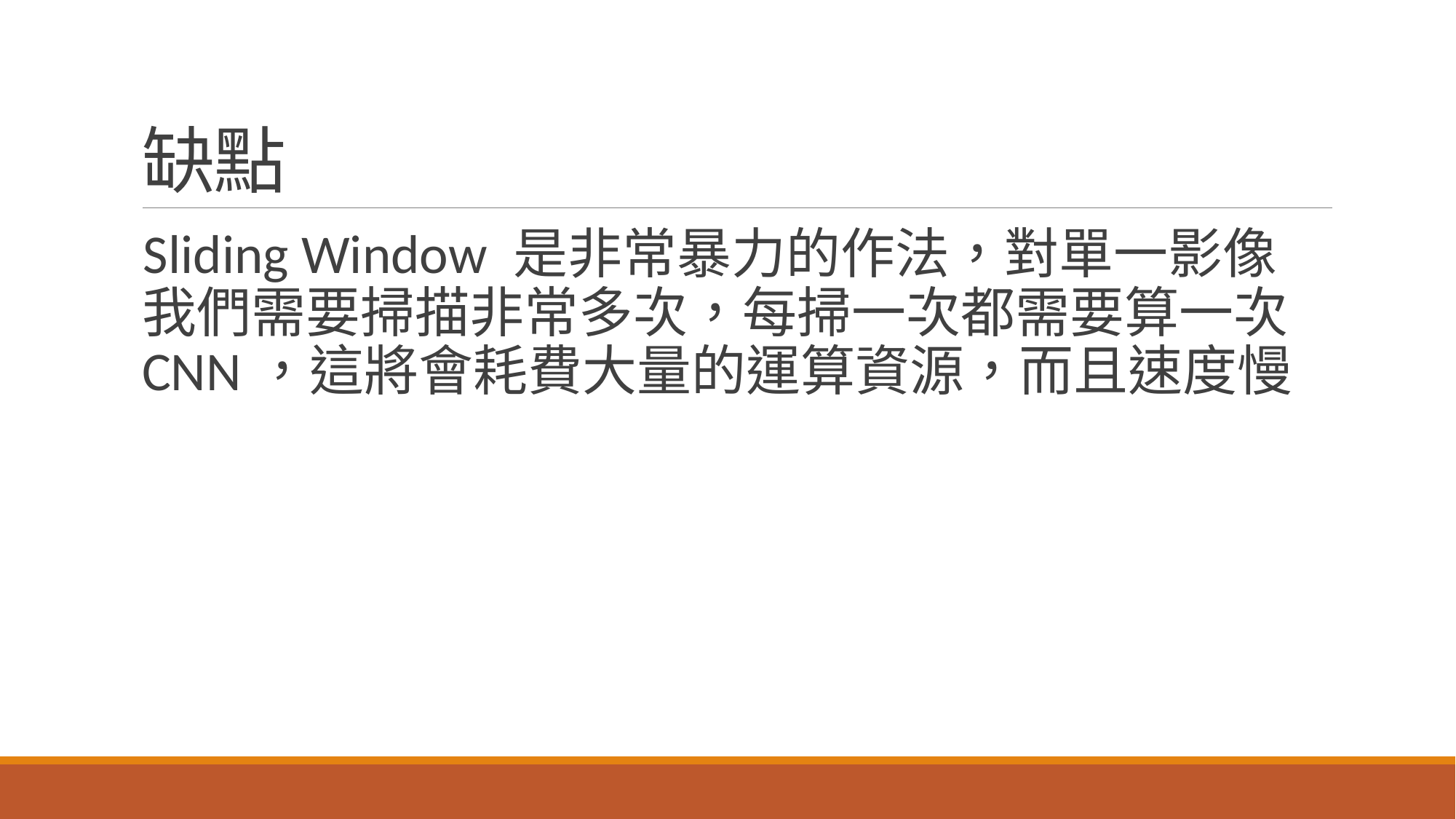

# 缺點
Sliding Window 是非常暴力的作法，對單一影像我們需要掃描非常多次，每掃一次都需要算一次 CNN，這將會耗費大量的運算資源，而且速度慢